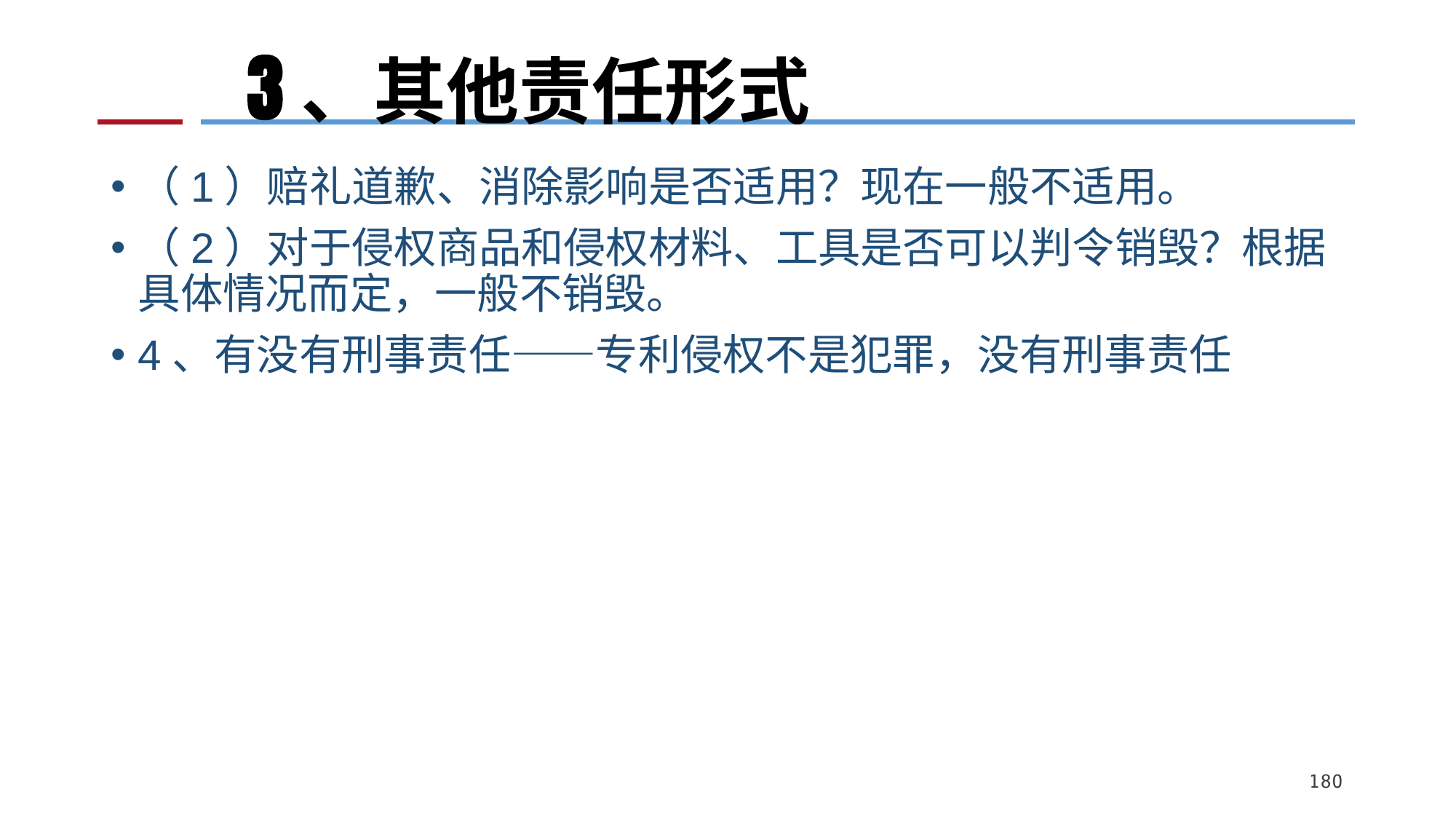

# 3、其他责任形式
（1）赔礼道歉、消除影响是否适用？现在一般不适用。
（2）对于侵权商品和侵权材料、工具是否可以判令销毁？根据具体情况而定，一般不销毁。
4、有没有刑事责任——专利侵权不是犯罪，没有刑事责任
180